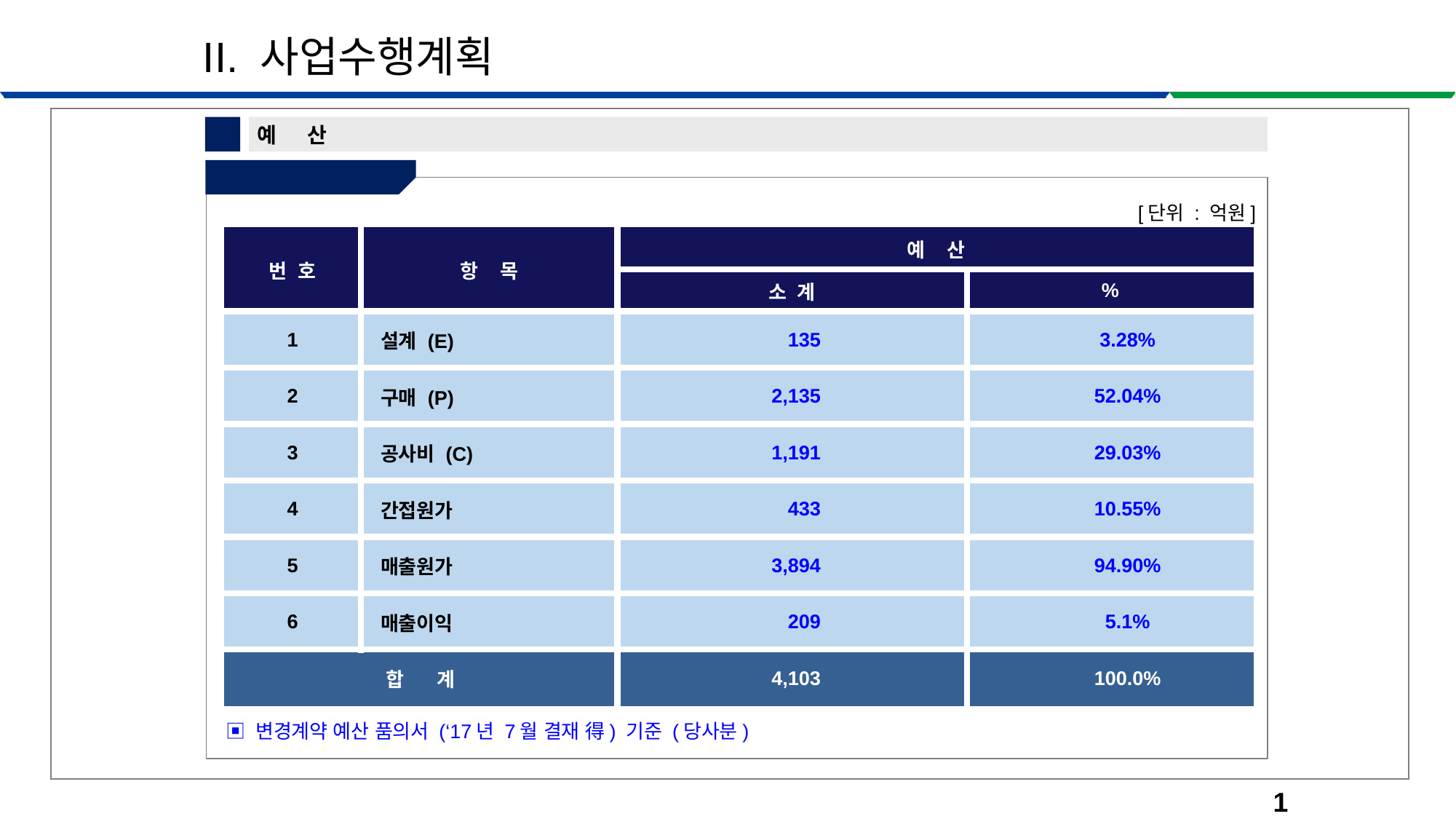

II. 사업수행계획
2
예     산
② 예산 총괄표

[단위 : 억원]
| 번 호 | 항 목 | 예 산 |  |
| --- | --- | --- | --- |
|  |  | 소 계 | % |
| 1 | 설계 (E) | 135 | 3.28% |
| 2 | 구매 (P) | 2,135 | 52.04% |
| 3 | 공사비 (C) | 1,191 | 29.03% |
| 4 | 간접원가 | 433 | 10.55% |
| 5 | 매출원가 | 3,894 | 94.90% |
| 6 | 매출이익 | 209 | 5.1% |
| 합 계 |  | 4,103 | 100.0% |
▣ 변경계약 예산 품의서 (‘17년 7월 결재 得) 기준 (당사분)
16